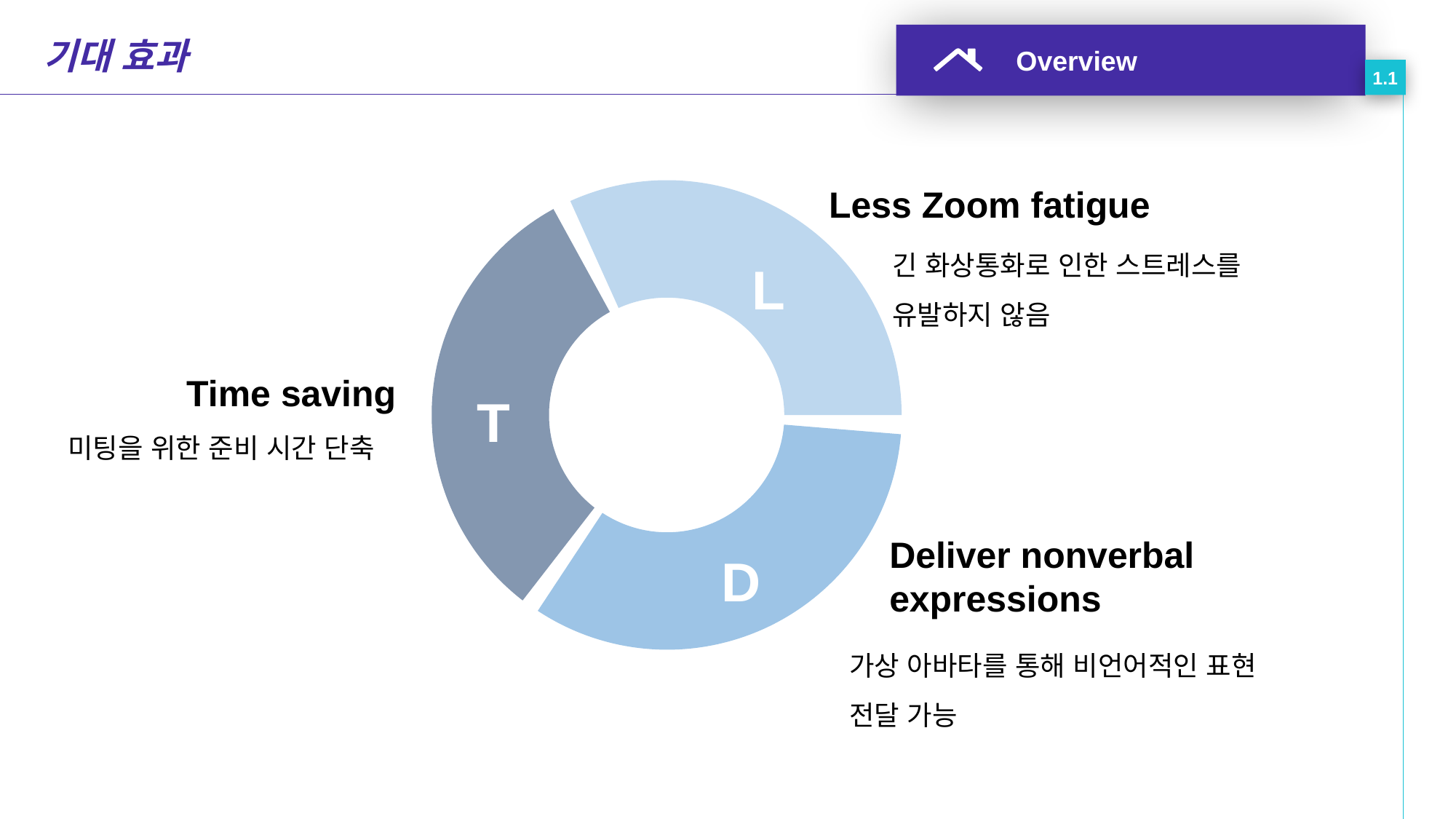

Overview

1.1
기대 효과
Less Zoom fatigue

L
긴 화상통화로 인한 스트레스를 유발하지 않음
L
Time saving
T
T
미팅을 위한 준비 시간 단축
D
D
Deliver nonverbal expressions
가상 아바타를 통해 비언어적인 표현 전달 가능